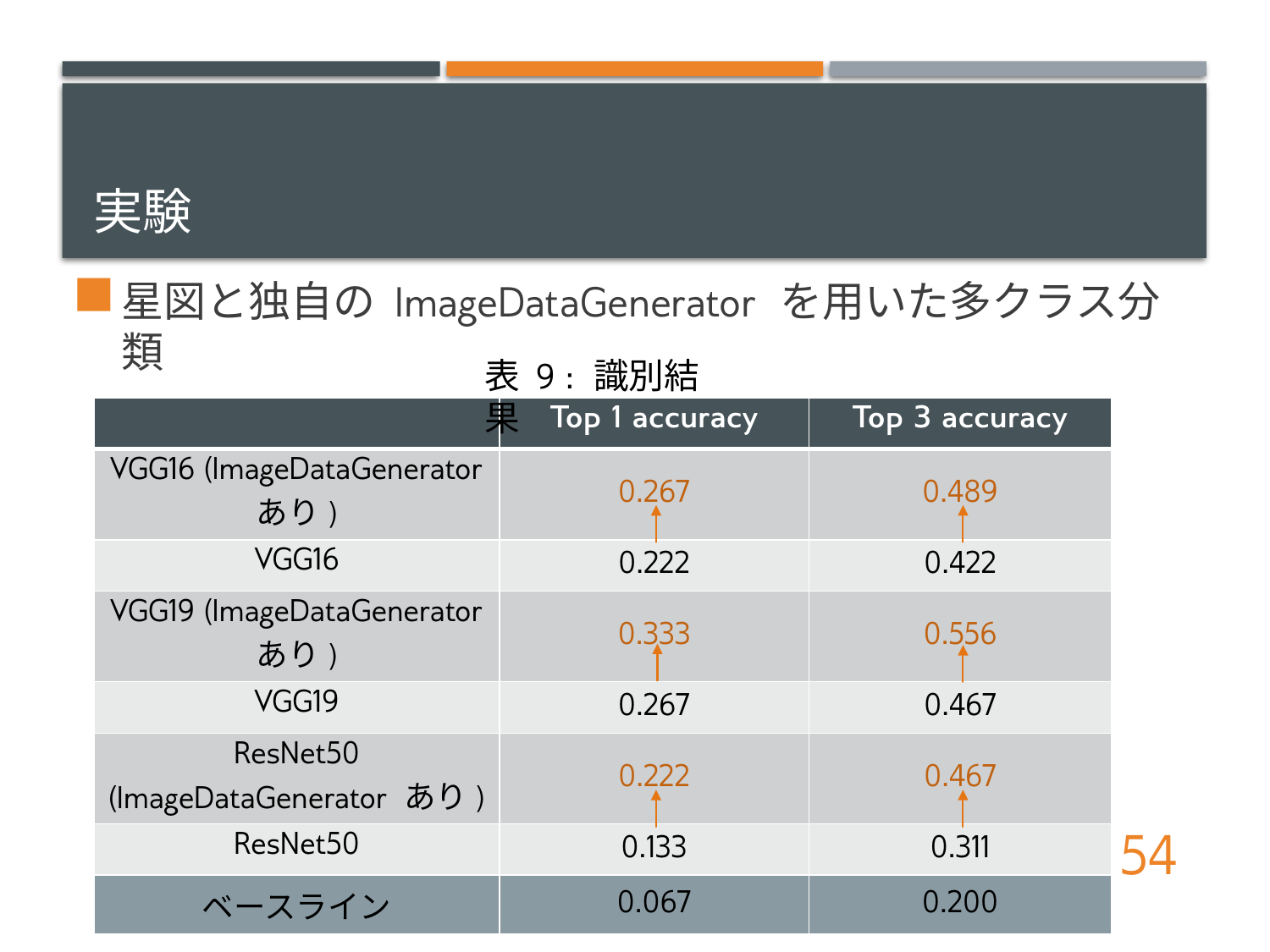

# 実験

星図と独自の ImageDataGenerator を用いた多クラス分類

表 9 : 識別結果
|  | Top 1 accuracy | Top 3 accuracy |
| --- | --- | --- |
| VGG16 (ImageDataGenerator あり) | 0.267 | 0.489 |
| VGG16 | 0.222 | 0.422 |
| VGG19 (ImageDataGenerator あり) | 0.333 | 0.556 |
| VGG19 | 0.267 | 0.467 |
| ResNet50 (ImageDataGenerator あり) | 0.222 | 0.467 |
| ResNet50 | 0.133 | 0.311 |
| ベースライン | 0.067 | 0.200 |
54